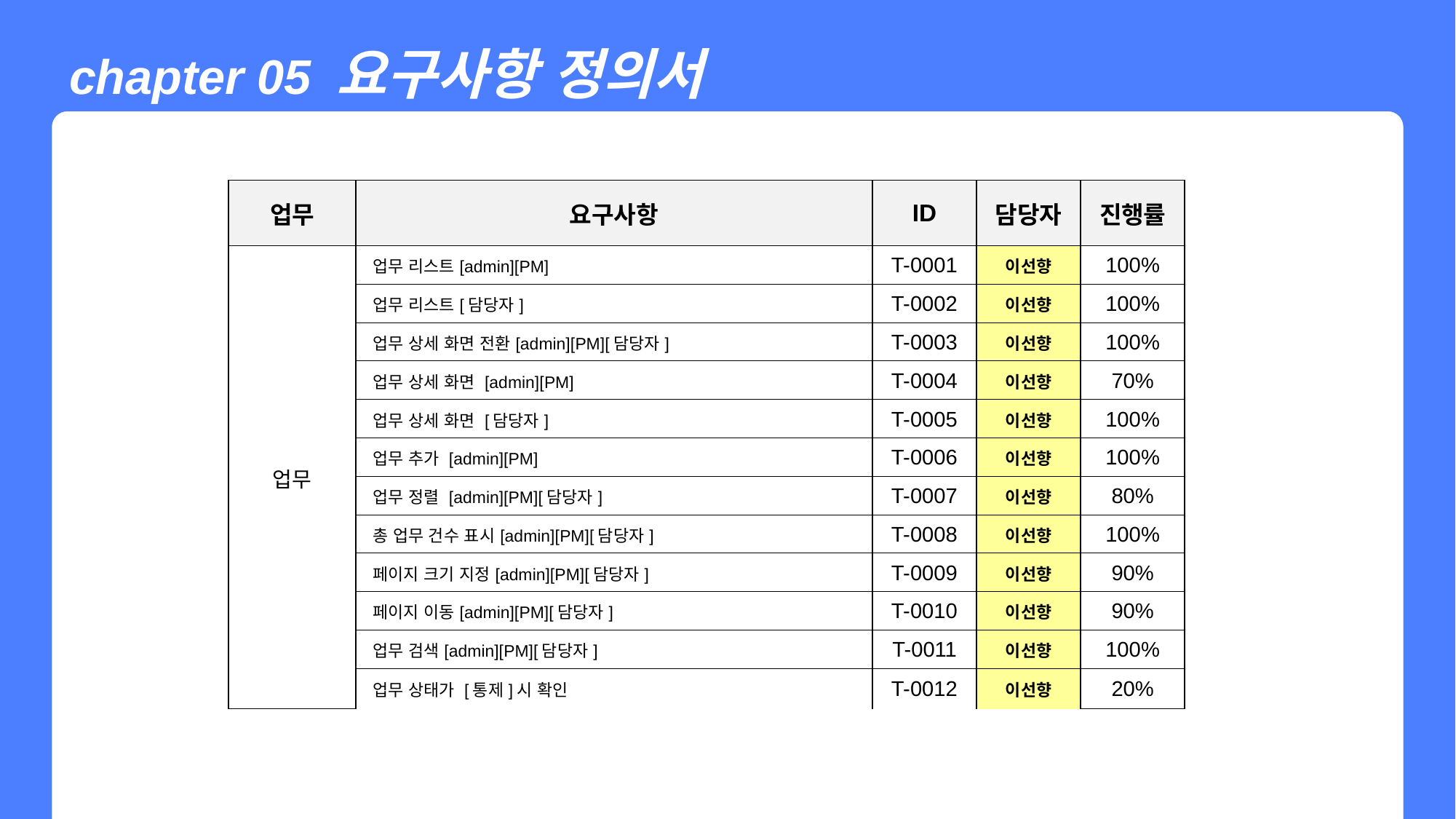

chapter 05 요구사항 정의서
| 업무 | 요구사항 | ID | 담당자 | 진행률 |
| --- | --- | --- | --- | --- |
| 업무 | 업무 리스트[admin][PM] | T-0001 | 이선향 | 100% |
|  | 업무 리스트[담당자] | T-0002 | 이선향 | 100% |
|  | 업무 상세 화면 전환[admin][PM][담당자] | T-0003 | 이선향 | 100% |
|  | 업무 상세 화면 [admin][PM] | T-0004 | 이선향 | 70% |
|  | 업무 상세 화면 [담당자] | T-0005 | 이선향 | 100% |
|  | 업무 추가 [admin][PM] | T-0006 | 이선향 | 100% |
|  | 업무 정렬 [admin][PM][담당자] | T-0007 | 이선향 | 80% |
|  | 총 업무 건수 표시[admin][PM][담당자] | T-0008 | 이선향 | 100% |
|  | 페이지 크기 지정[admin][PM][담당자] | T-0009 | 이선향 | 90% |
|  | 페이지 이동[admin][PM][담당자] | T-0010 | 이선향 | 90% |
|  | 업무 검색[admin][PM][담당자] | T-0011 | 이선향 | 100% |
|  | 업무 상태가 [통제]시 확인 | T-0012 | 이선향 | 20% |